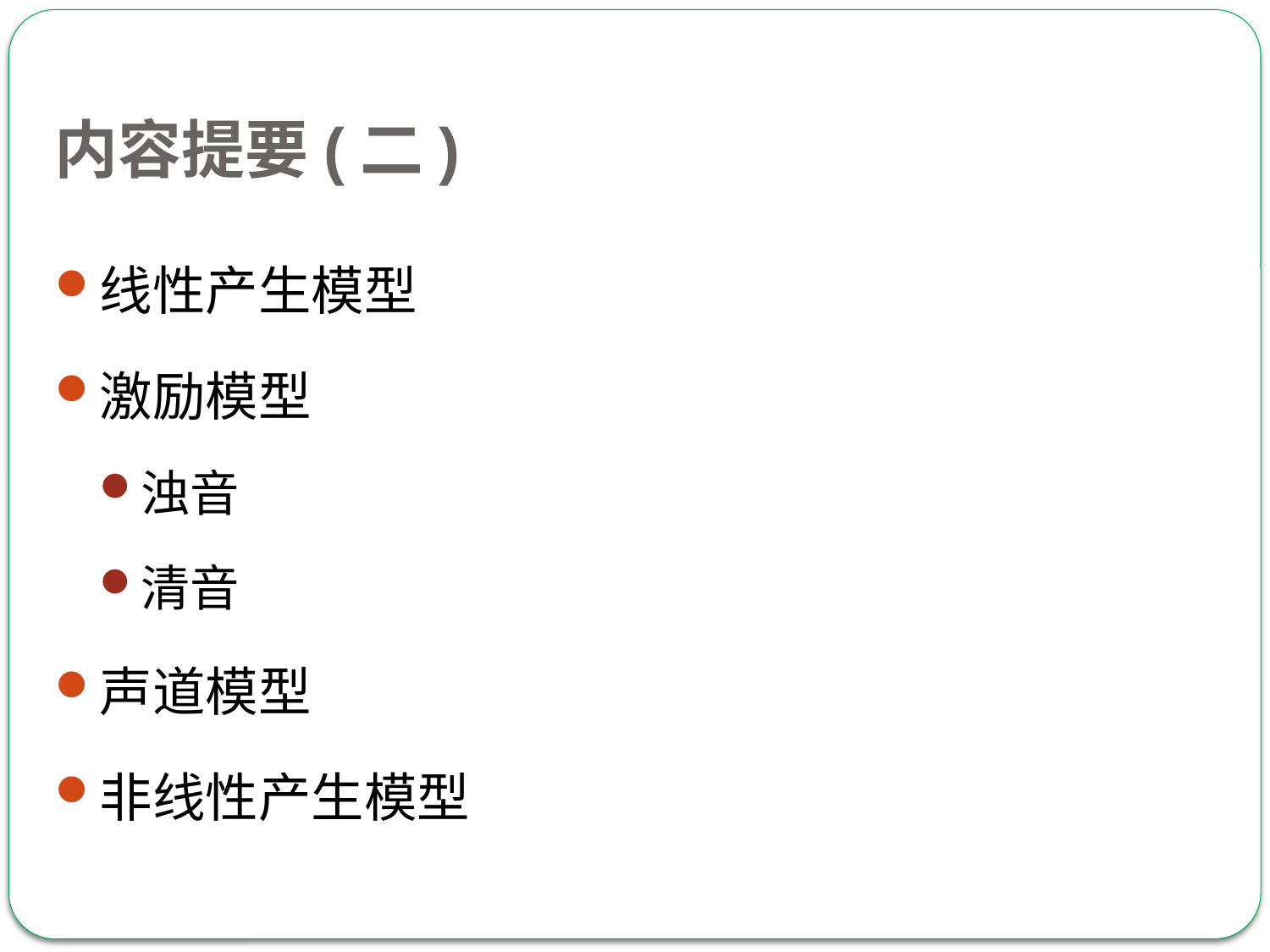

# 内容提要(二)
线性产生模型
激励模型
浊音
清音
声道模型
非线性产生模型